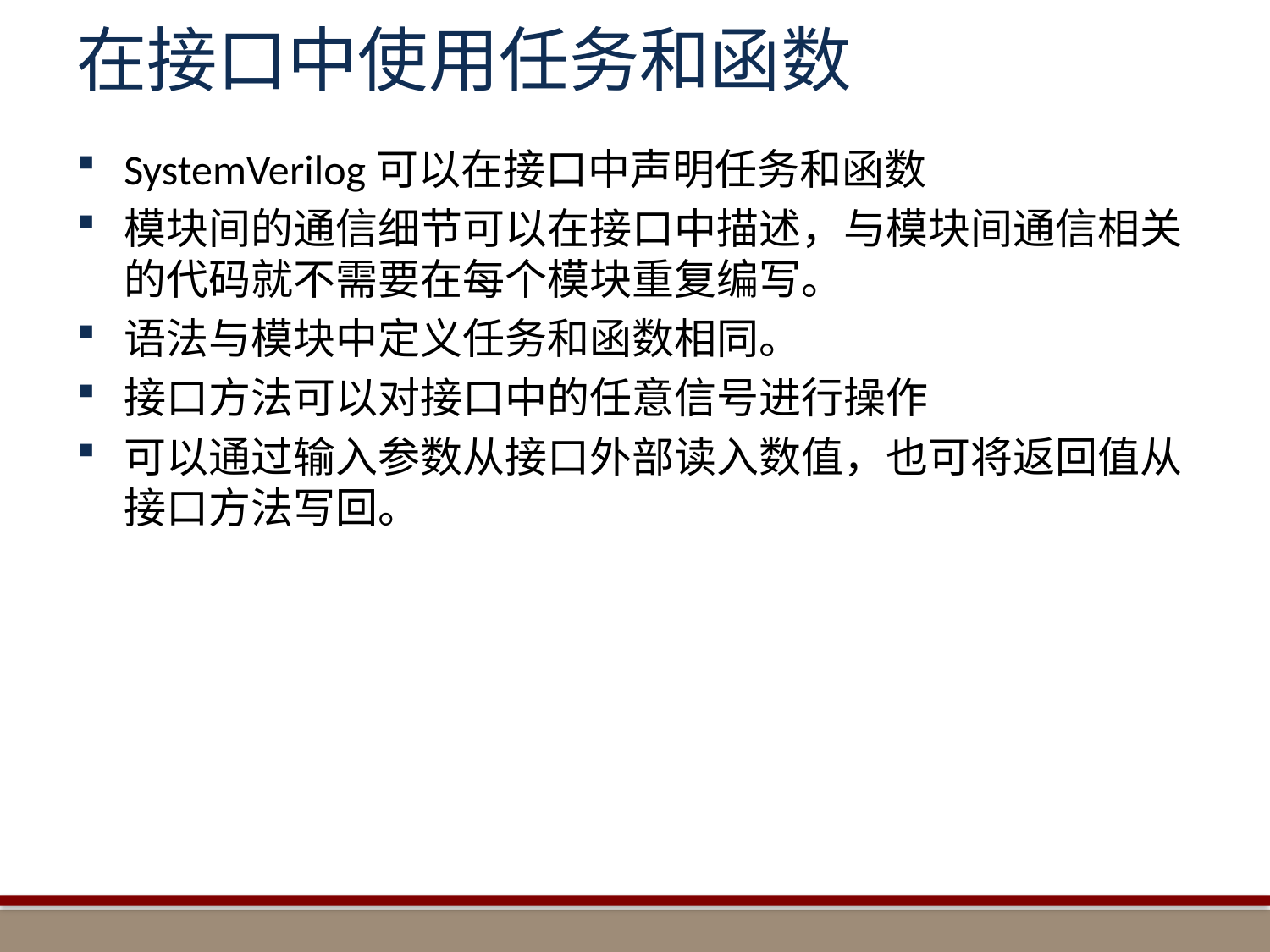

# 在接口中使用任务和函数
SystemVerilog可以在接口中声明任务和函数
模块间的通信细节可以在接口中描述，与模块间通信相关的代码就不需要在每个模块重复编写。
语法与模块中定义任务和函数相同。
接口方法可以对接口中的任意信号进行操作
可以通过输入参数从接口外部读入数值，也可将返回值从接口方法写回。